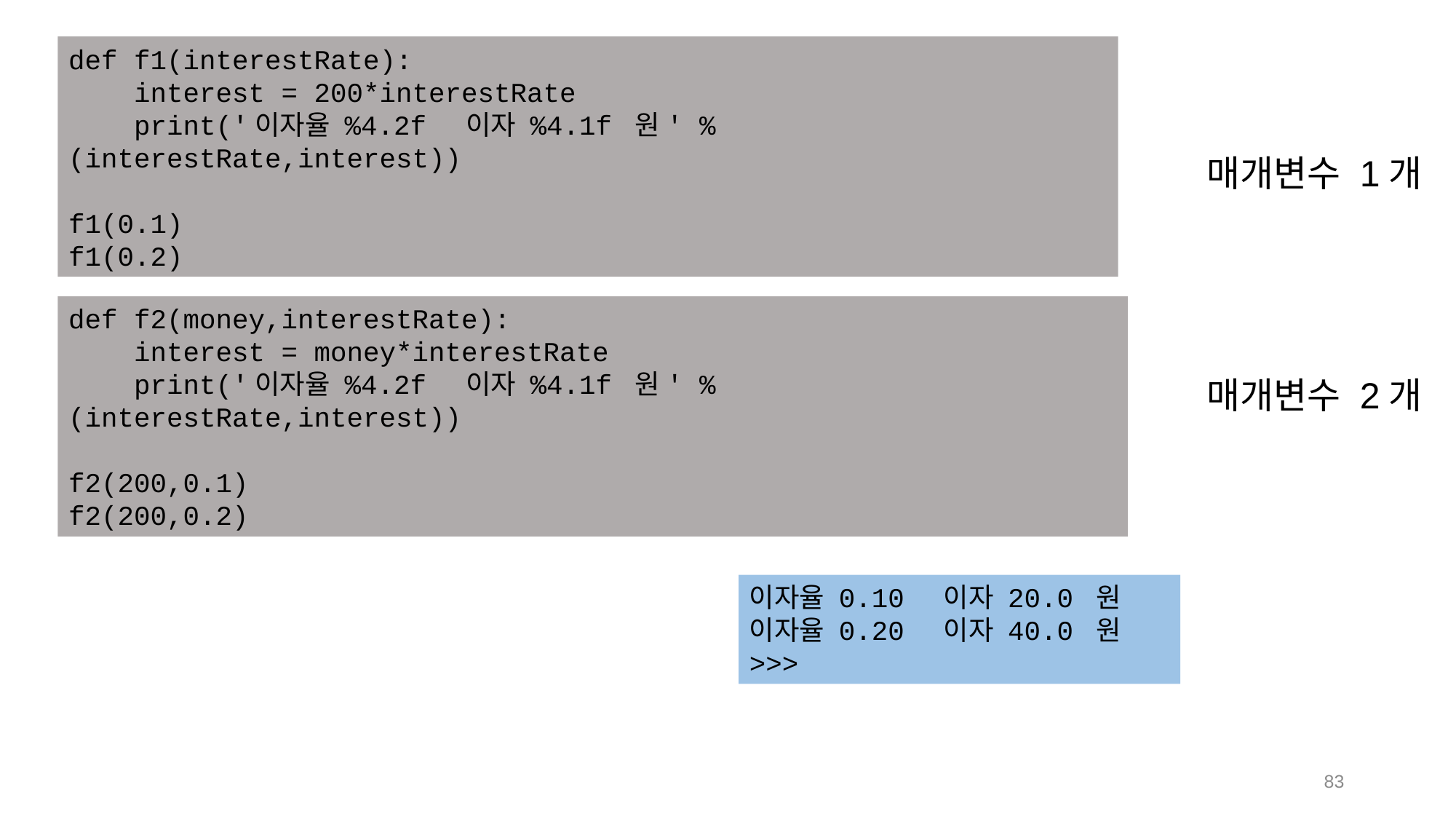

def f1(interestRate):
    interest = 200*interestRate
    print('이자율 %4.2f  이자 %4.1f 원' % (interestRate,interest))

f1(0.1)
f1(0.2)
매개변수 1개
def f2(money,interestRate):
    interest = money*interestRate
    print('이자율 %4.2f  이자 %4.1f 원' % (interestRate,interest))

f2(200,0.1)
f2(200,0.2)
매개변수 2개
이자율 0.10  이자 20.0 원
이자율 0.20  이자 40.0 원
>>>
83